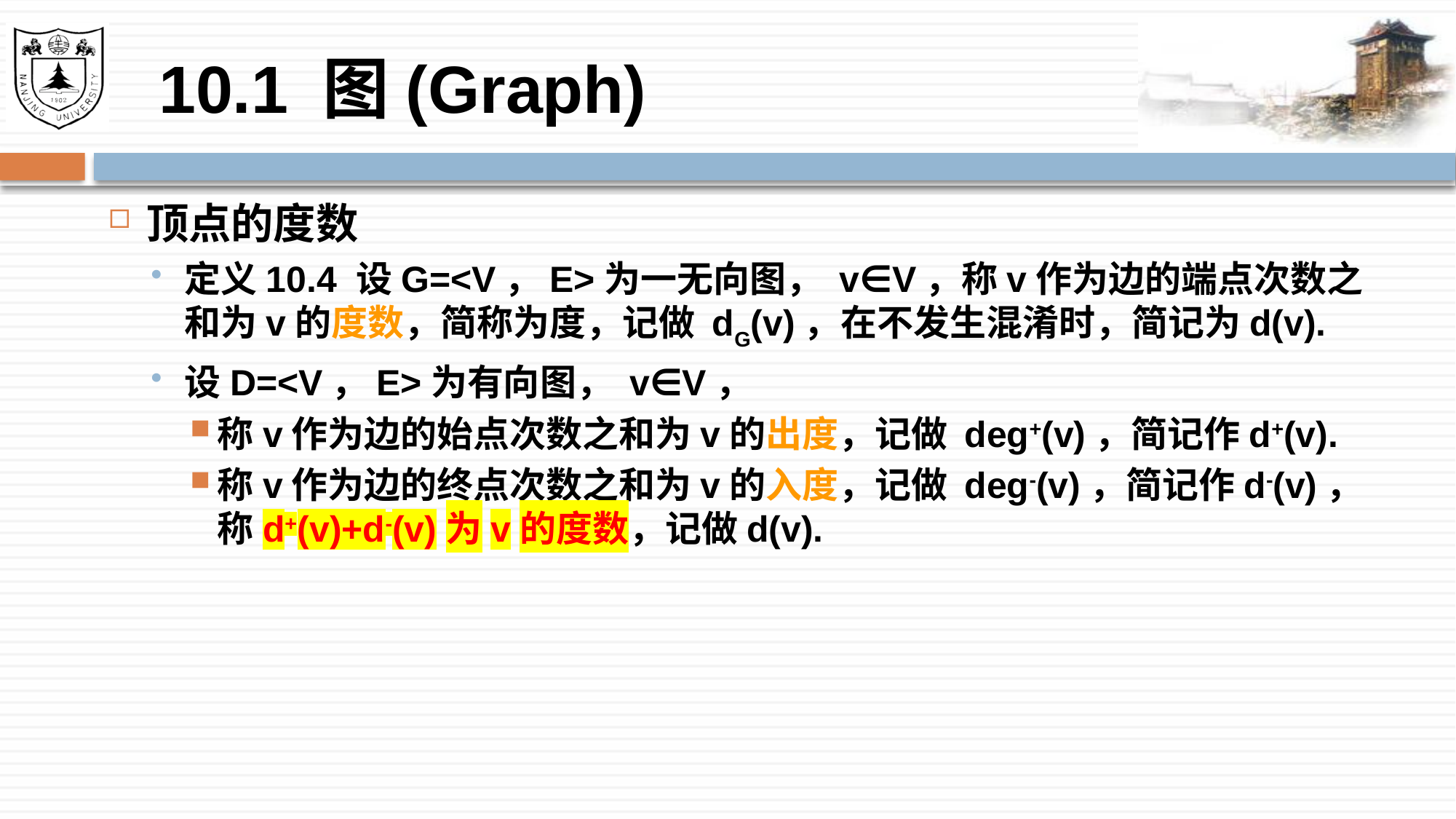

# 10.1 图(Graph)
顶点的度数
定义10.4 设G=<V，E>为一无向图， v∈V，称v作为边的端点次数之和为v的度数，简称为度，记做 dG(v)，在不发生混淆时，简记为d(v).
设D=<V，E>为有向图， v∈V，
称v作为边的始点次数之和为v的出度，记做 deg+(v)，简记作d+(v).
称v作为边的终点次数之和为v的入度，记做 deg-(v)，简记作d-(v)，称d+(v)+d-(v)为v的度数，记做d(v).